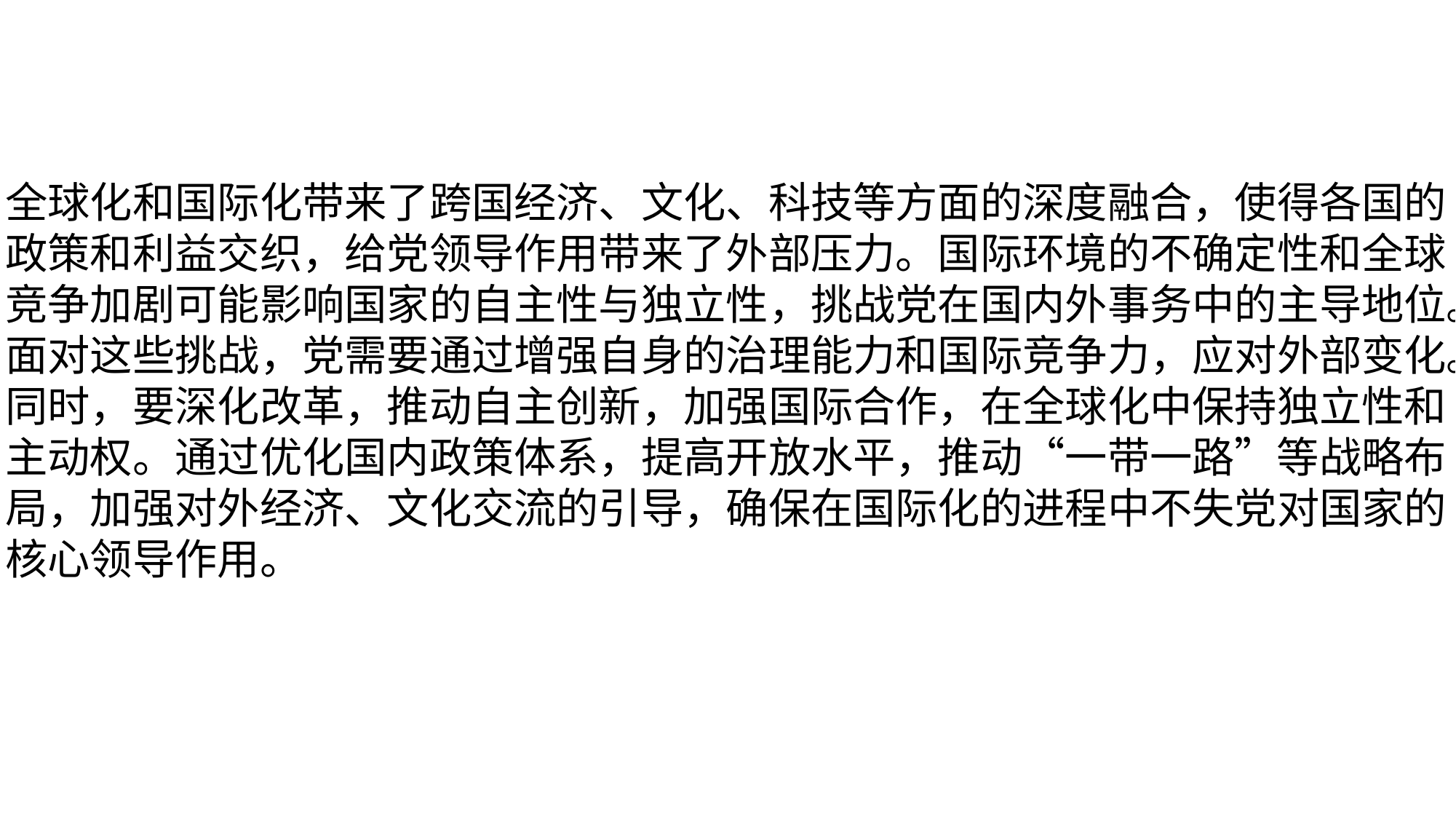

全球化和国际化带来了跨国经济、文化、科技等方面的深度融合，使得各国的政策和利益交织，给党领导作用带来了外部压力。国际环境的不确定性和全球竞争加剧可能影响国家的自主性与独立性，挑战党在国内外事务中的主导地位。面对这些挑战，党需要通过增强自身的治理能力和国际竞争力，应对外部变化。同时，要深化改革，推动自主创新，加强国际合作，在全球化中保持独立性和主动权。通过优化国内政策体系，提高开放水平，推动“一带一路”等战略布局，加强对外经济、文化交流的引导，确保在国际化的进程中不失党对国家的核心领导作用。